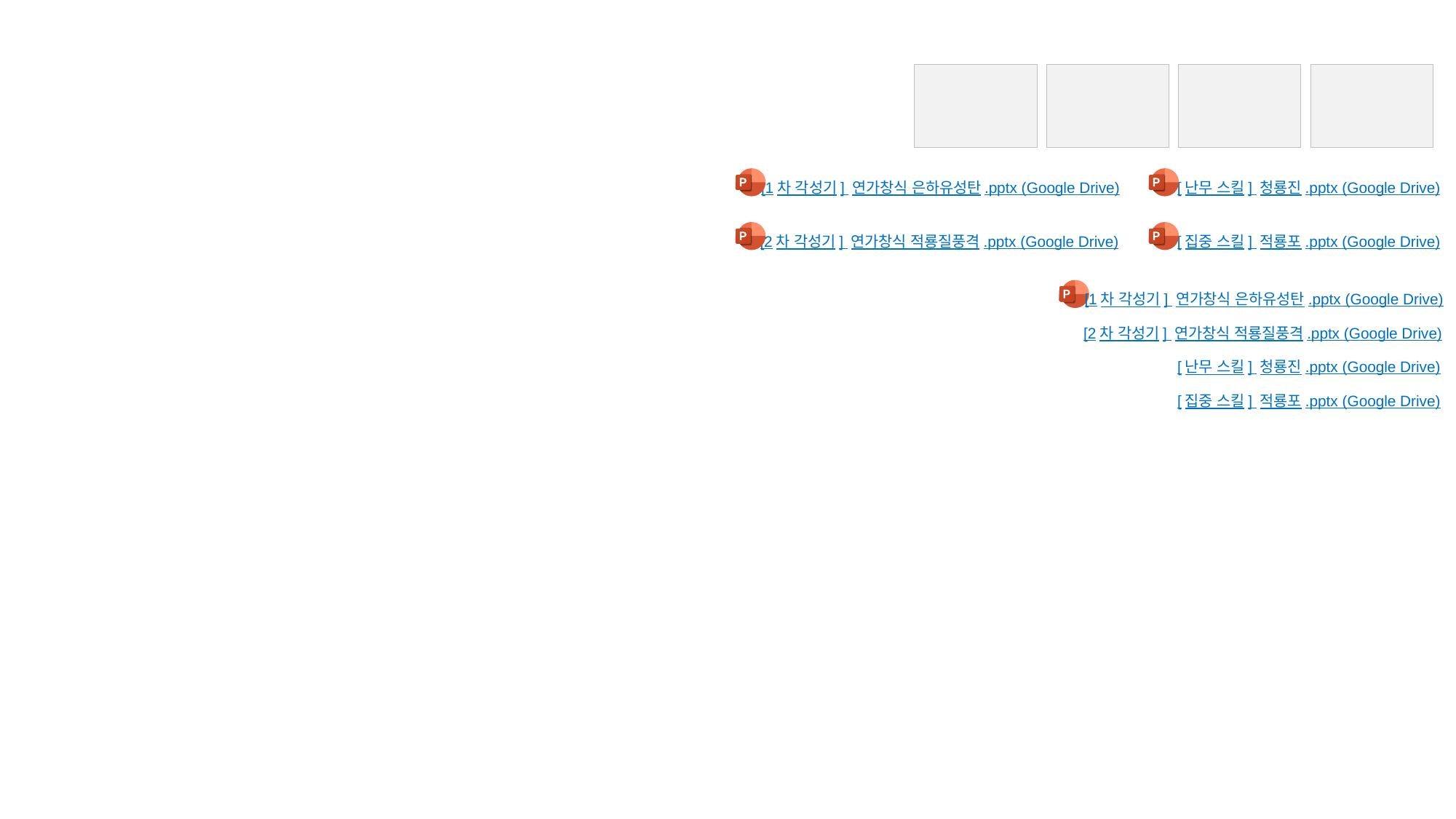

[1차 각성기] 연가창식 은하유성탄.pptx (Google Drive)

[난무 스킬] 청룡진.pptx (Google Drive)

[집중 스킬] 적룡포.pptx (Google Drive)

[2차 각성기] 연가창식 적룡질풍격.pptx (Google Drive)

[1차 각성기] 연가창식 은하유성탄.pptx (Google Drive)

[2차 각성기] 연가창식 적룡질풍격.pptx (Google Drive)

[난무 스킬] 청룡진.pptx (Google Drive)

[집중 스킬] 적룡포.pptx (Google Drive)